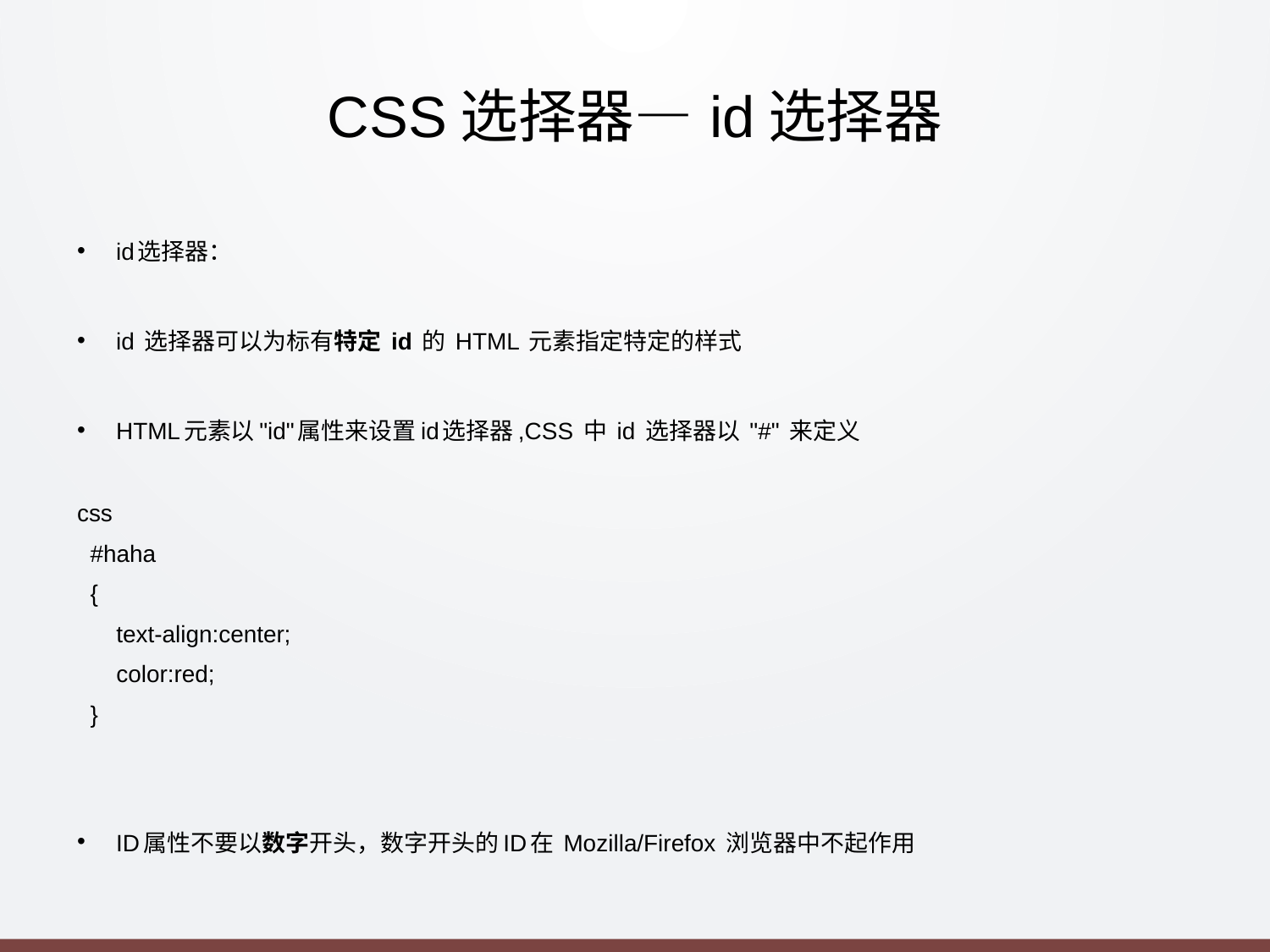

# CSS选择器—id选择器
id选择器：

id 选择器可以为标有特定 id 的 HTML 元素指定特定的样式

HTML元素以"id"属性来设置id选择器,CSS 中 id 选择器以 "#" 来定义

css
  #haha
  {
      text-align:center;
      color:red;
  }

ID属性不要以数字开头，数字开头的ID在 Mozilla/Firefox 浏览器中不起作用